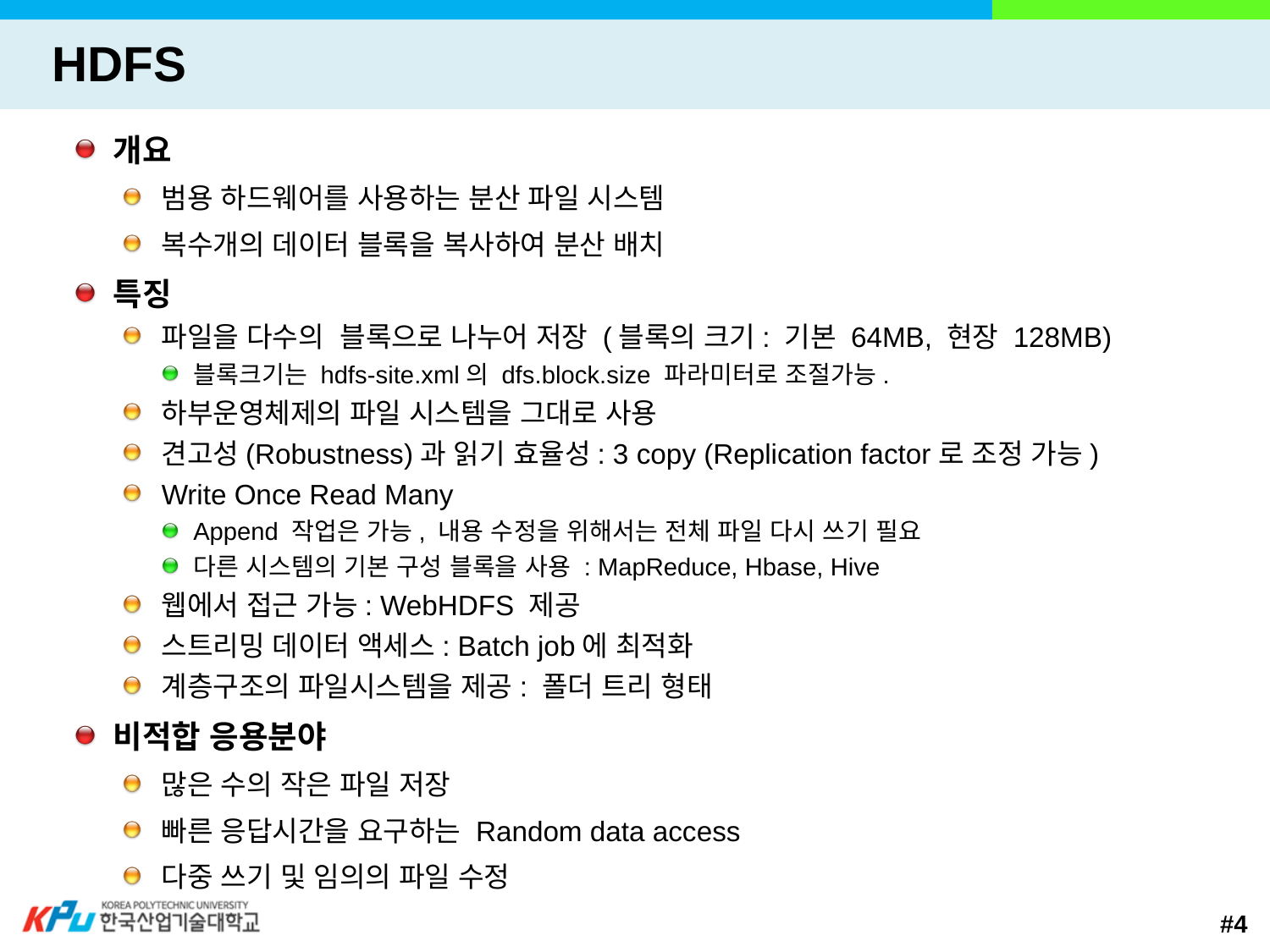

# HDFS
개요
범용 하드웨어를 사용하는 분산 파일 시스템
복수개의 데이터 블록을 복사하여 분산 배치
특징
파일을 다수의  블록으로 나누어 저장 (블록의 크기: 기본 64MB, 현장 128MB)
블록크기는 hdfs-site.xml의 dfs.block.size 파라미터로 조절가능.
하부운영체제의 파일 시스템을 그대로 사용
견고성(Robustness)과 읽기 효율성: 3 copy (Replication factor로 조정 가능)
Write Once Read Many
Append 작업은 가능, 내용 수정을 위해서는 전체 파일 다시 쓰기 필요
다른 시스템의 기본 구성 블록을 사용 : MapReduce, Hbase, Hive
웹에서 접근 가능: WebHDFS 제공
스트리밍 데이터 액세스: Batch job에 최적화
계층구조의 파일시스템을 제공: 폴더 트리 형태
비적합 응용분야
많은 수의 작은 파일 저장
빠른 응답시간을 요구하는 Random data access
다중 쓰기 및 임의의 파일 수정